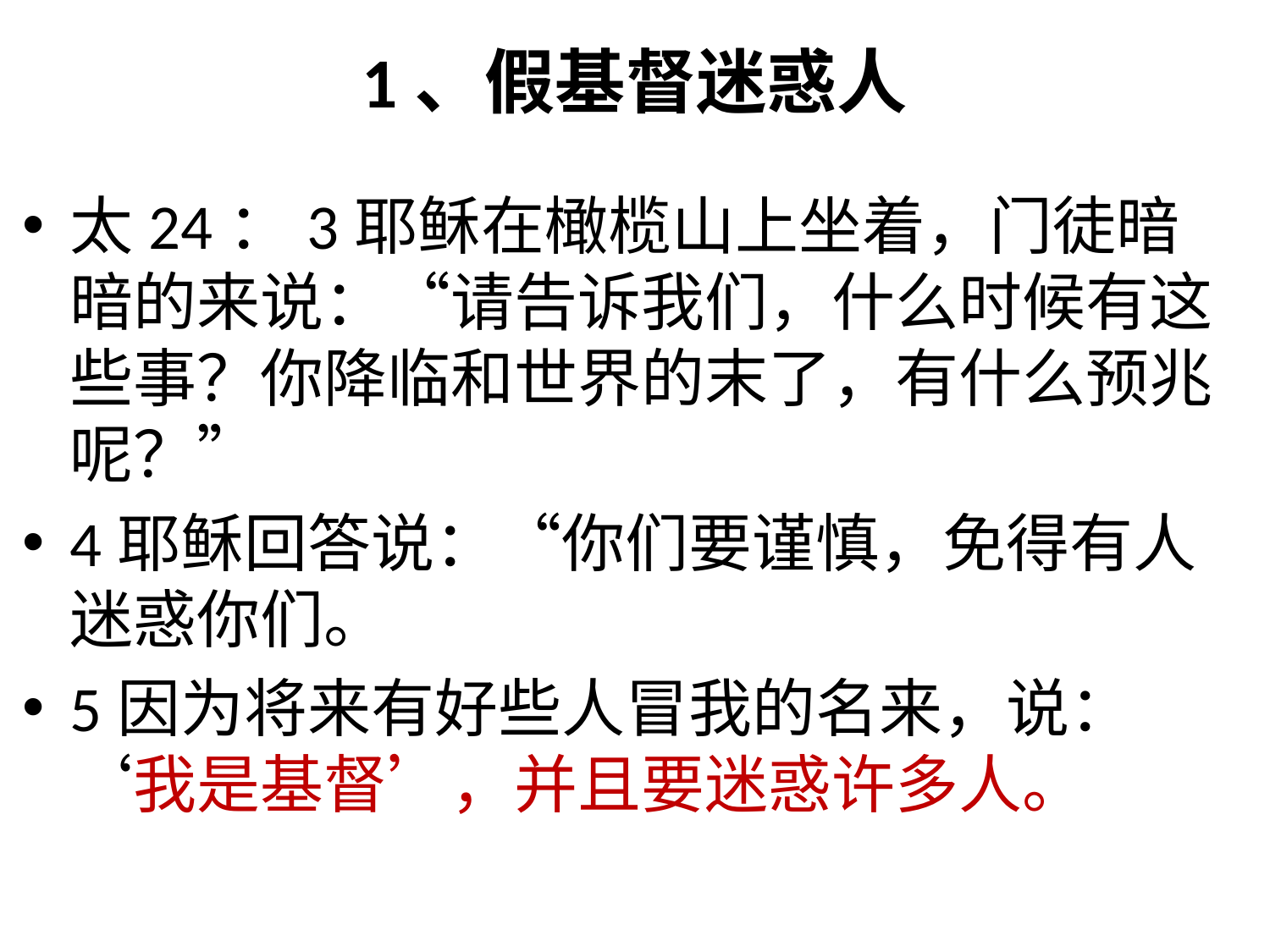

# 1、假基督迷惑人
太24：3耶稣在橄榄山上坐着，门徒暗暗的来说：“请告诉我们，什么时候有这些事？你降临和世界的末了，有什么预兆呢？”
4耶稣回答说：“你们要谨慎，免得有人迷惑你们。
5因为将来有好些人冒我的名来，说：‘我是基督’，并且要迷惑许多人。